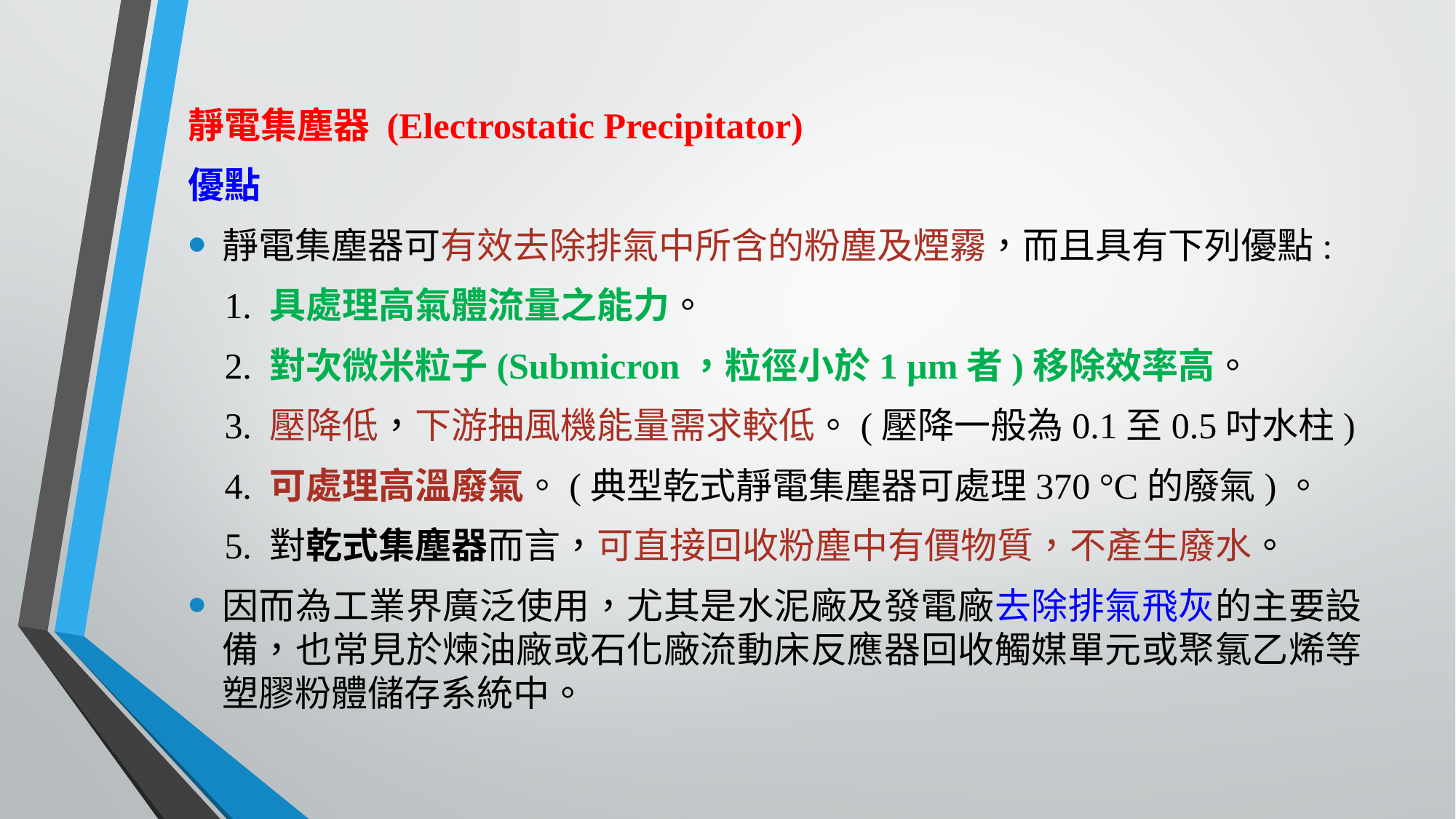

靜電集塵器 (Electrostatic Precipitator)
優點
靜電集塵器可有效去除排氣中所含的粉塵及煙霧，而且具有下列優點:
    1. 具處理高氣體流量之能力。
    2. 對次微米粒子(Submicron，粒徑小於1 µm者)移除效率高。
    3. 壓降低，下游抽風機能量需求較低。(壓降一般為0.1至0.5吋水柱)
    4. 可處理高溫廢氣。(典型乾式靜電集塵器可處理370 °C的廢氣)。
    5. 對乾式集塵器而言，可直接回收粉塵中有價物質，不產生廢水。
因而為工業界廣泛使用，尤其是水泥廠及發電廠去除排氣飛灰的主要設備，也常見於煉油廠或石化廠流動床反應器回收觸媒單元或聚氯乙烯等塑膠粉體儲存系統中。